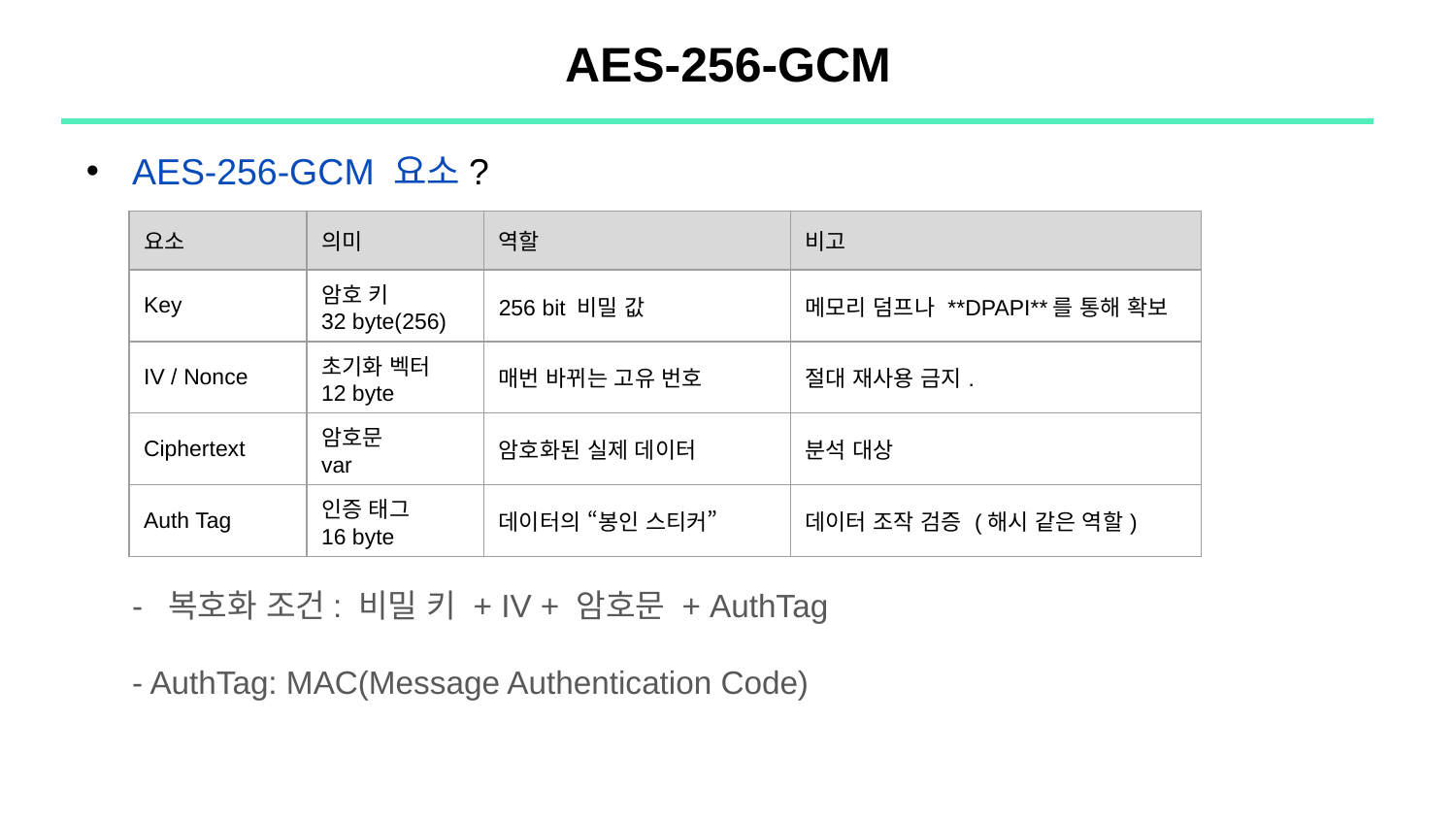

# AES-256-GCM
AES-256-GCM 요소?
-  복호화 조건: 비밀 키 + IV + 암호문 + AuthTag
- AuthTag: MAC(Message Authentication Code)
| 요소 | 의미 | 역할 | 비고 |
| --- | --- | --- | --- |
| Key | 암호 키 32 byte(256) | 256 bit 비밀 값 | 메모리 덤프나 \*\*DPAPI\*\*를 통해 확보 |
| IV / Nonce | 초기화 벡터 12 byte | 매번 바뀌는 고유 번호 | 절대 재사용 금지. |
| Ciphertext | 암호문 var | 암호화된 실제 데이터 | 분석 대상 |
| Auth Tag | 인증 태그 16 byte | 데이터의 “봉인 스티커” | 데이터 조작 검증 (해시 같은 역할) |